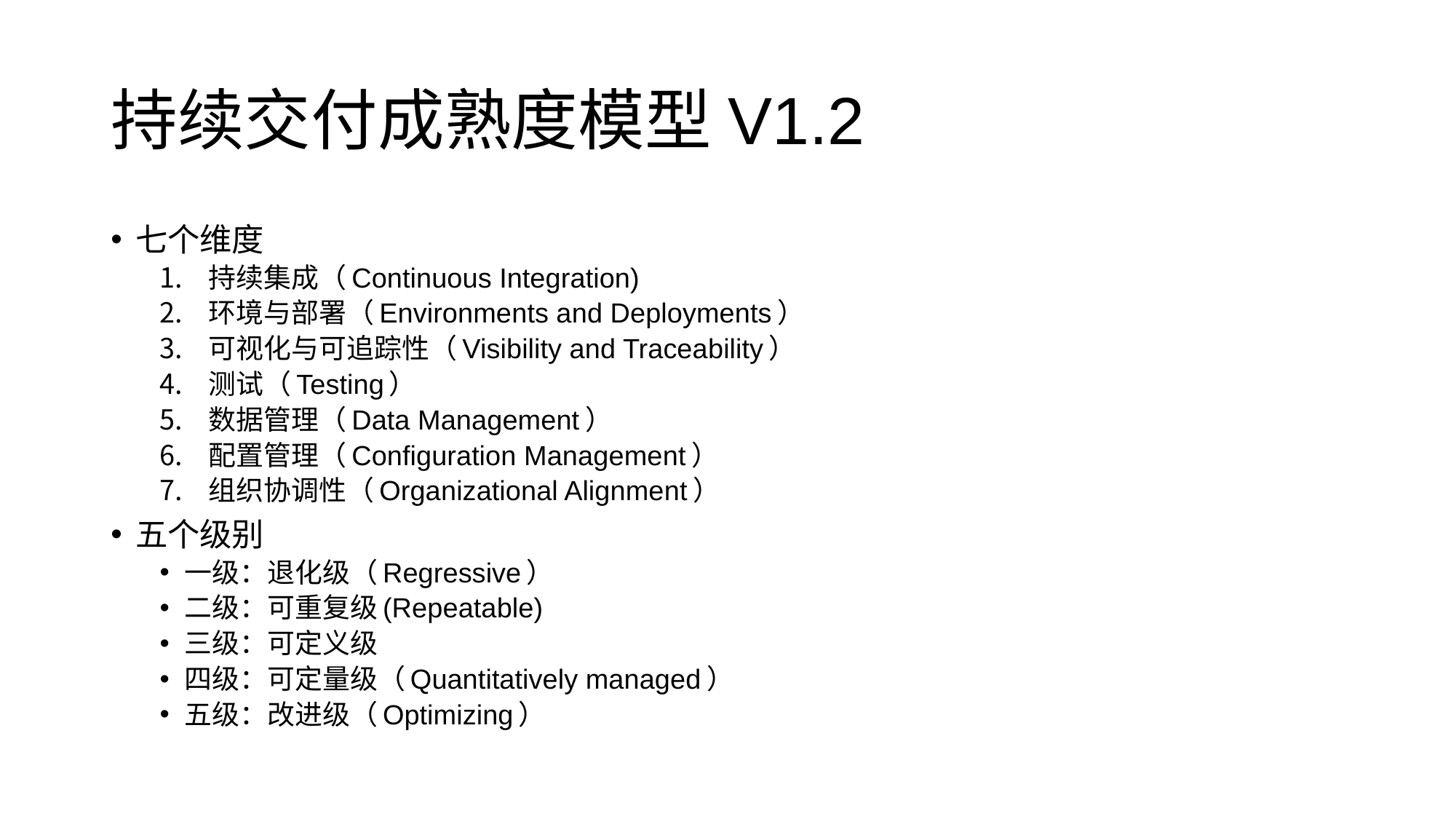

# 持续交付成熟度模型V1.2
七个维度
持续集成（Continuous Integration)
环境与部署（Environments and Deployments）
可视化与可追踪性（Visibility and Traceability）
测试（Testing）
数据管理（Data Management）
配置管理（Configuration Management）
组织协调性（Organizational Alignment）
五个级别
一级：退化级（Regressive）
二级：可重复级(Repeatable)
三级：可定义级
四级：可定量级（Quantitatively managed）
五级：改进级（Optimizing）